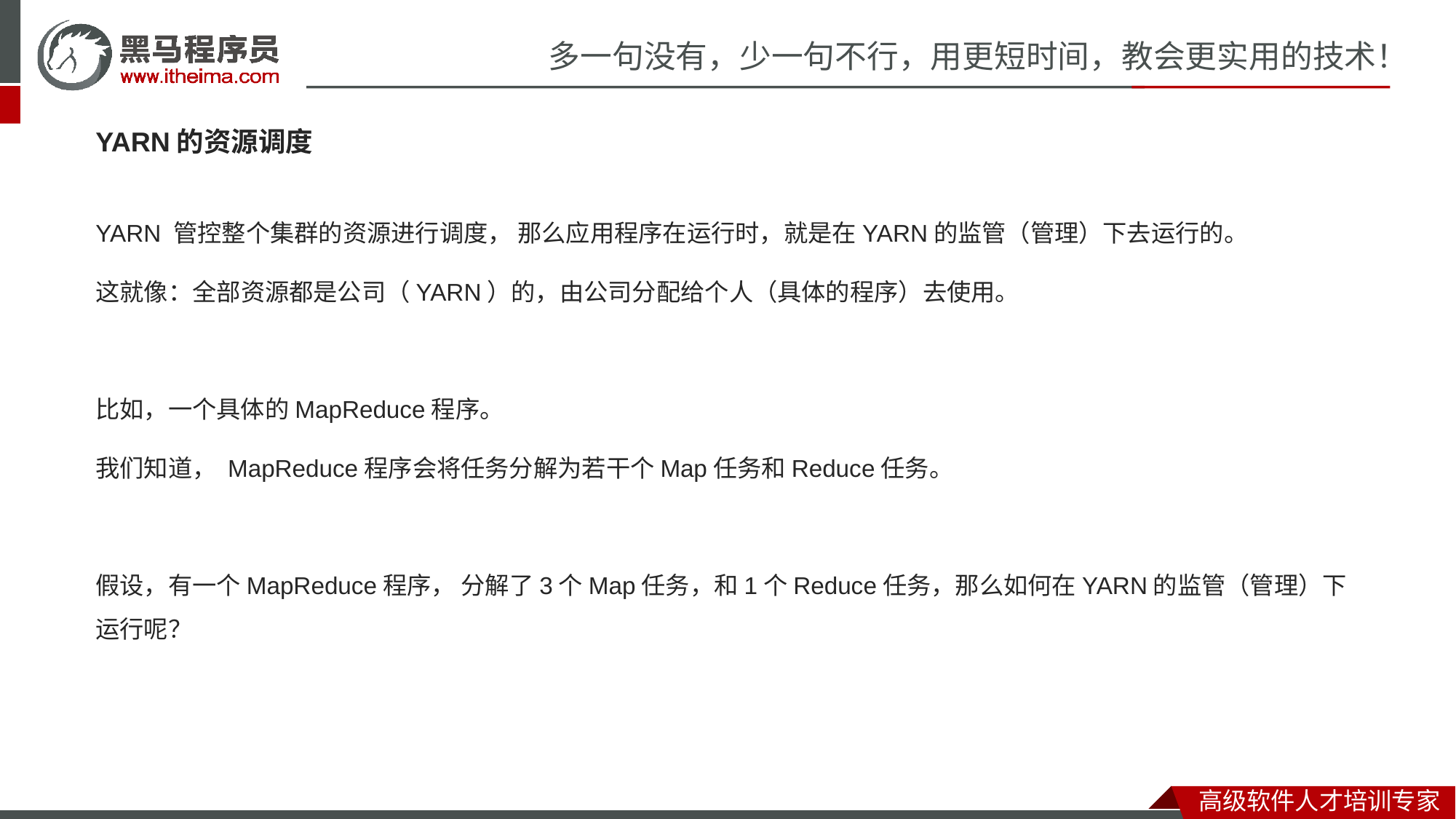

YARN的资源调度
YARN 管控整个集群的资源进行调度， 那么应用程序在运行时，就是在YARN的监管（管理）下去运行的。
这就像：全部资源都是公司（YARN）的，由公司分配给个人（具体的程序）去使用。

比如，一个具体的MapReduce程序。
我们知道， MapReduce程序会将任务分解为若干个Map任务和Reduce任务。

假设，有一个MapReduce程序， 分解了3个Map任务，和1个Reduce任务，那么如何在YARN的监管（管理）下运行呢？